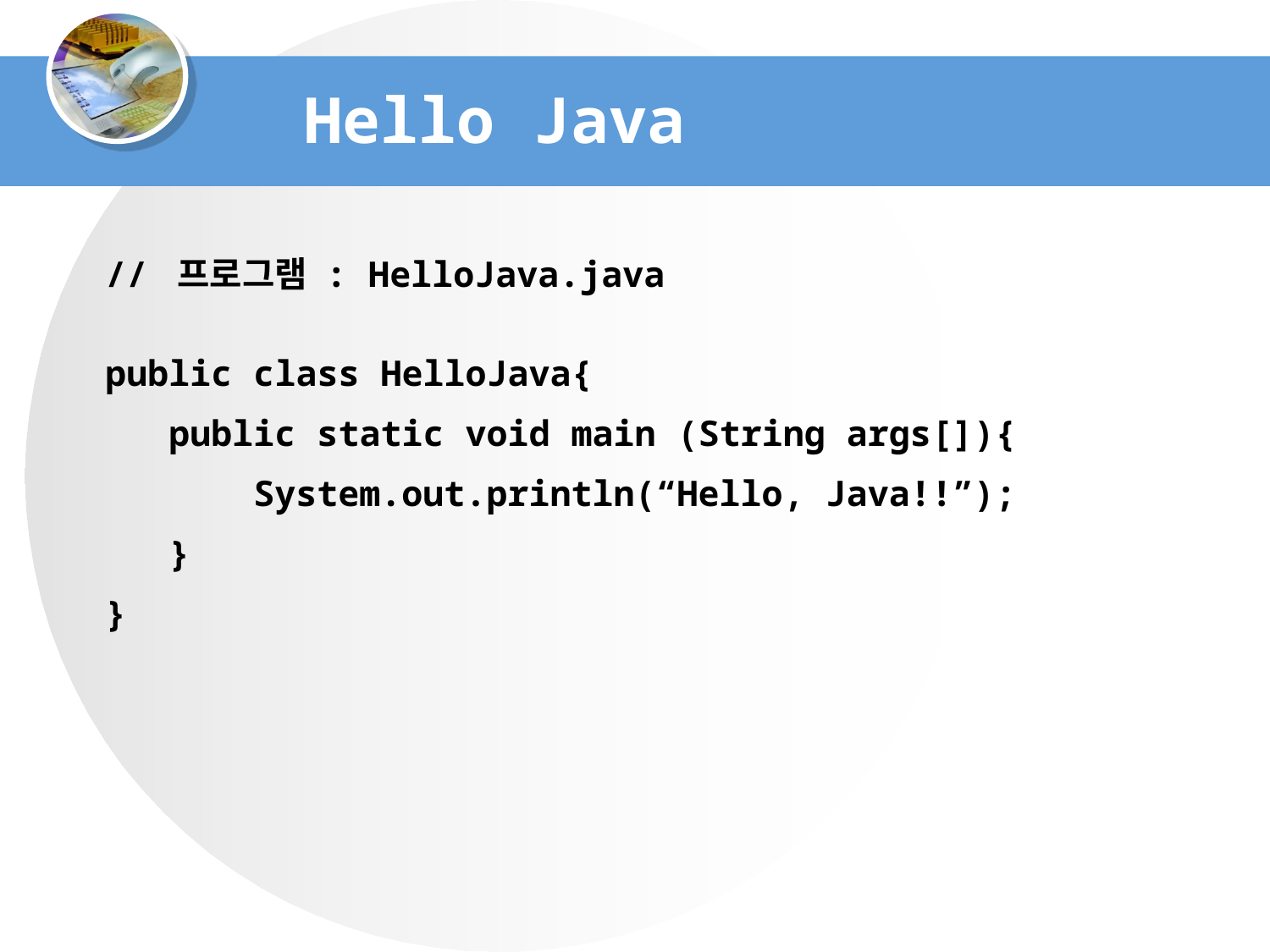

Hello Java
// 프로그램 : HelloJava.java

public class HelloJava{
   public static void main (String args[]){
       System.out.println(“Hello, Java!!”);
   }
}